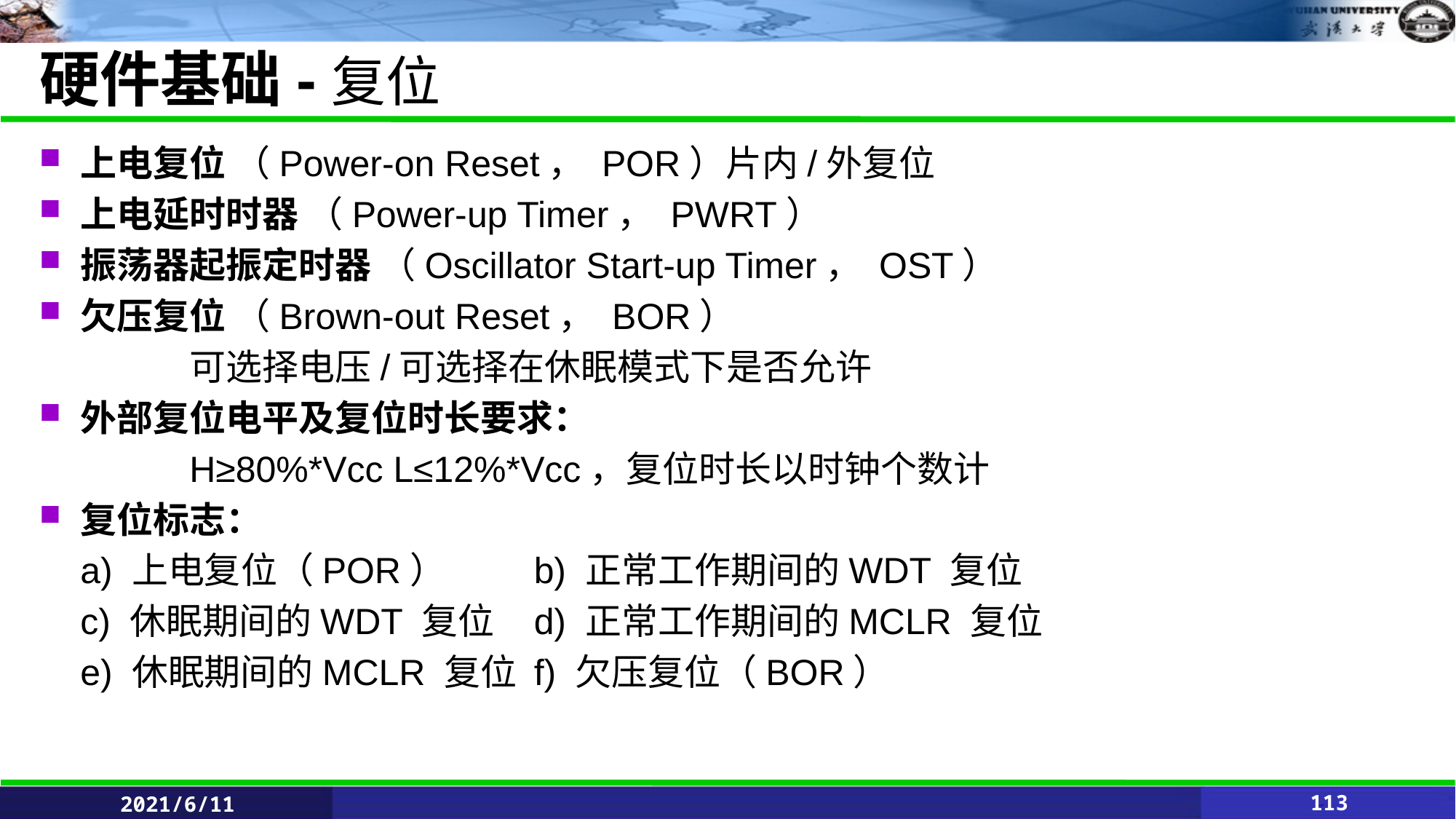

# 硬件基础-复位
上电复位 （Power-on Reset， POR）片内/外复位
上电延时时器 （Power-up Timer， PWRT）
振荡器起振定时器 （Oscillator Start-up Timer， OST）
欠压复位 （Brown-out Reset， BOR）
		可选择电压/可选择在休眠模式下是否允许
外部复位电平及复位时长要求：
		H≥80%*Vcc L≤12%*Vcc，复位时长以时钟个数计
复位标志：
	a) 上电复位（POR）	 b) 正常工作期间的WDT 复位
	c) 休眠期间的WDT 复位	 d) 正常工作期间的MCLR 复位
	e) 休眠期间的MCLR 复位 f) 欠压复位（BOR）

2021/6/11

113